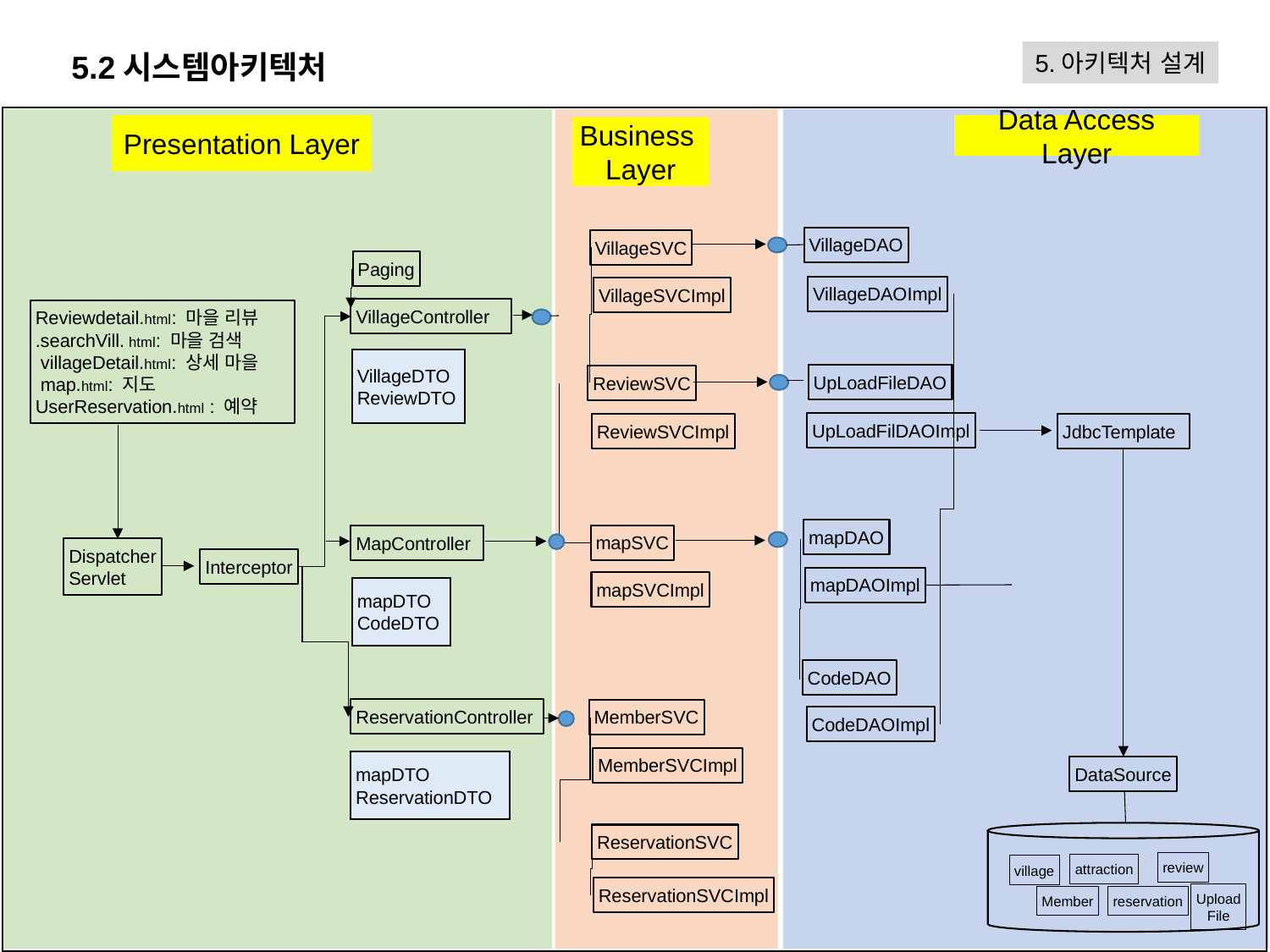

5.2시스템아키텍처
5.아키텍처 설계

Presentation Layer
Data Access Layer
Business
Layer
VillageDAO
VillageDAOImpl
VillageSVC

VillageSVCImpl
VillageController
Reviewdetail.html: 마을 리뷰
.searchVill. html: 마을 검색
 villageDetail.html: 상세 마을
 map.html: 지도
UserReservation.html : 예약

VillageDTO
ReviewDTO
UpLoadFileDAO
UpLoadFilDAOImpl
ReviewSVC

JdbcTemplate
ReviewSVCImpl
mapDAO
mapDAOImpl
mapSVC
MapController

Dispatcher
Servlet
Interceptor
mapSVCImpl
mapDTO
CodeDTO
CodeDAO
CodeDAOImpl
ReservationController
MemberSVC
MemberSVCImpl

mapDTO
ReservationDTO
DataSource

review
attraction
village
Upload
File
Member
reservation
ReservationSVC
ReservationSVCImpl
Paging